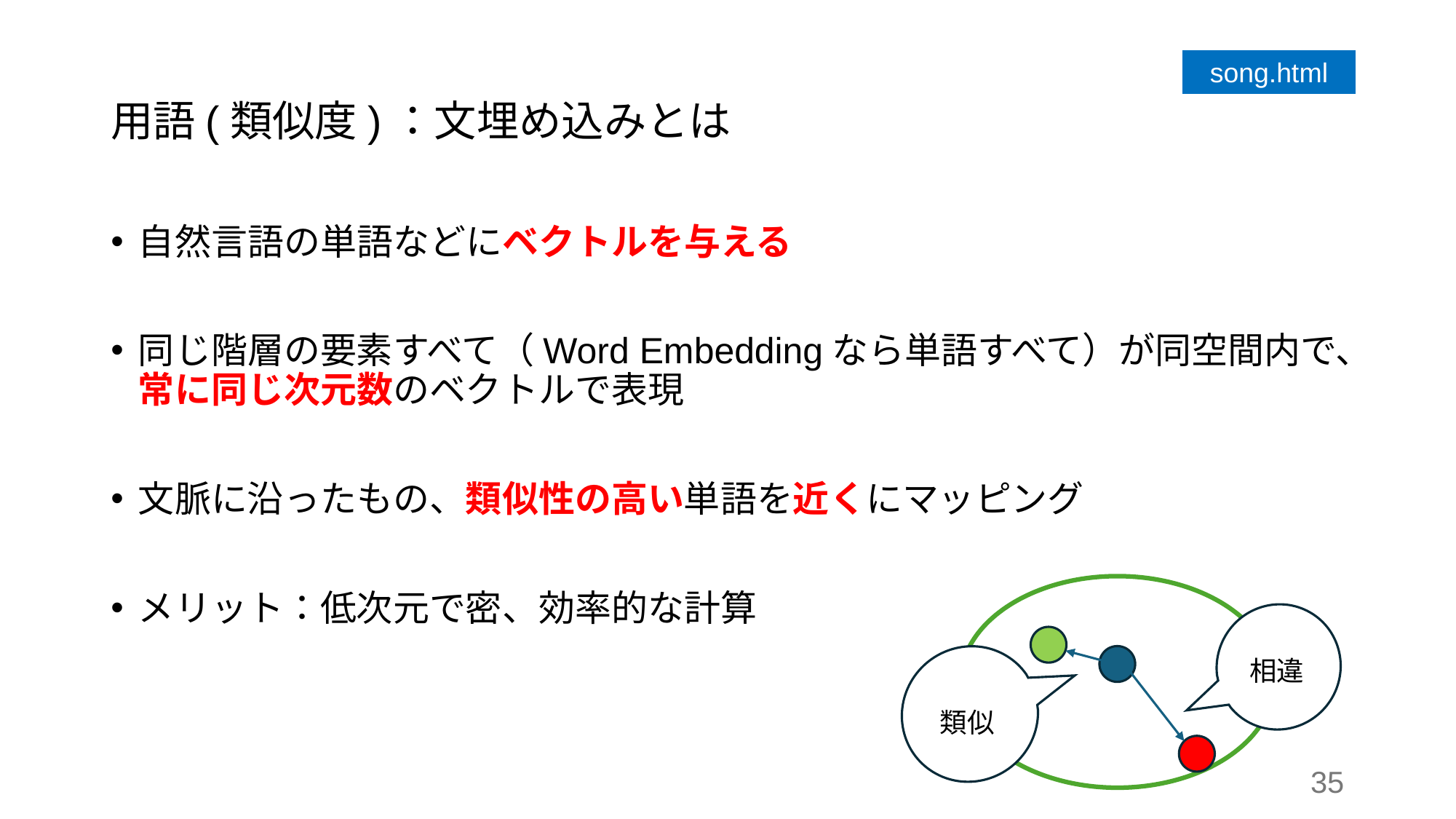

# 用語(類似度)：文埋め込みとは
song.html
自然言語の単語などにベクトルを与える

同じ階層の要素すべて（Word Embeddingなら単語すべて）が同空間内で、常に同じ次元数のベクトルで表現

文脈に沿ったもの、類似性の高い単語を近くにマッピング

メリット：低次元で密、効率的な計算

相違

類似

35